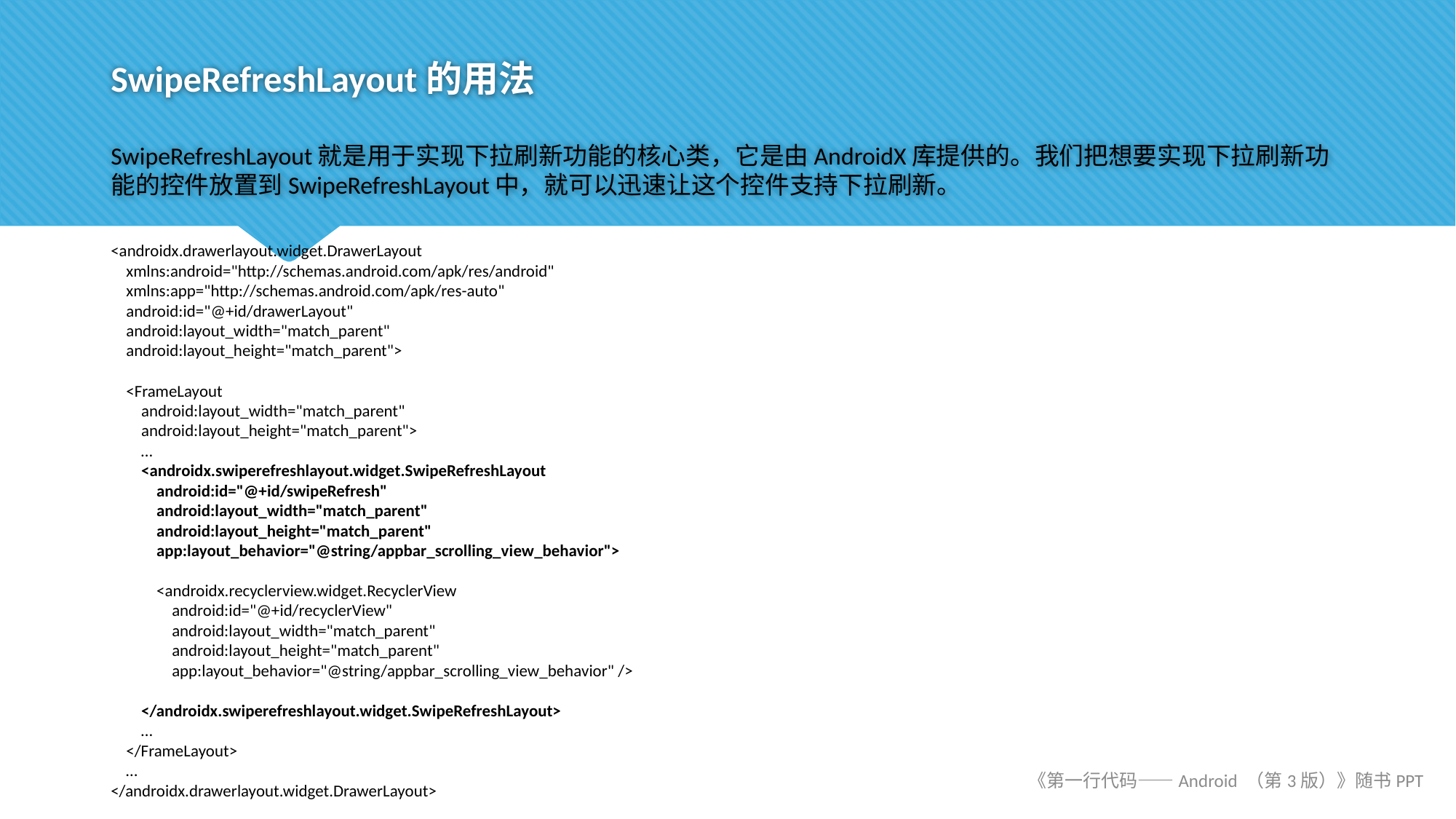

# SwipeRefreshLayout的用法
SwipeRefreshLayout就是用于实现下拉刷新功能的核心类，它是由AndroidX库提供的。我们把想要实现下拉刷新功能的控件放置到SwipeRefreshLayout中，就可以迅速让这个控件支持下拉刷新。
<androidx.drawerlayout.widget.DrawerLayout
    xmlns:android="http://schemas.android.com/apk/res/android"
    xmlns:app="http://schemas.android.com/apk/res-auto"
    android:id="@+id/drawerLayout"
    android:layout_width="match_parent"
    android:layout_height="match_parent">

    <FrameLayout
        android:layout_width="match_parent"
        android:layout_height="match_parent">
        …
        <androidx.swiperefreshlayout.widget.SwipeRefreshLayout
            android:id="@+id/swipeRefresh"
            android:layout_width="match_parent"
            android:layout_height="match_parent"
            app:layout_behavior="@string/appbar_scrolling_view_behavior">

            <androidx.recyclerview.widget.RecyclerView
                android:id="@+id/recyclerView"
                android:layout_width="match_parent"
                android:layout_height="match_parent"
                app:layout_behavior="@string/appbar_scrolling_view_behavior" />

        </androidx.swiperefreshlayout.widget.SwipeRefreshLayout>
        …
    </FrameLayout>
    …
</androidx.drawerlayout.widget.DrawerLayout>